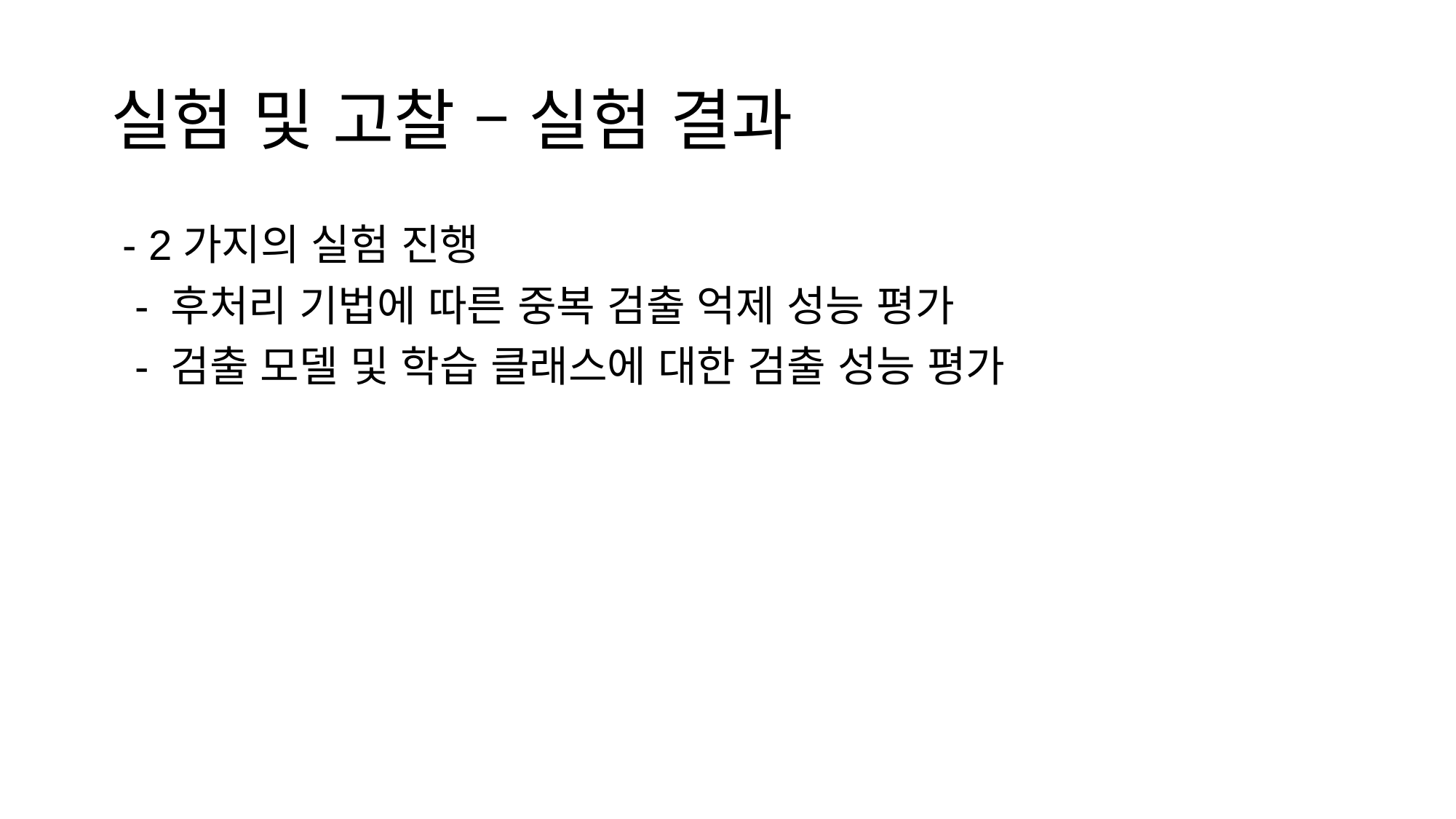

# 실험 및 고찰 – 실험 결과
 - 2가지의 실험 진행
  - 후처리 기법에 따른 중복 검출 억제 성능 평가
  - 검출 모델 및 학습 클래스에 대한 검출 성능 평가